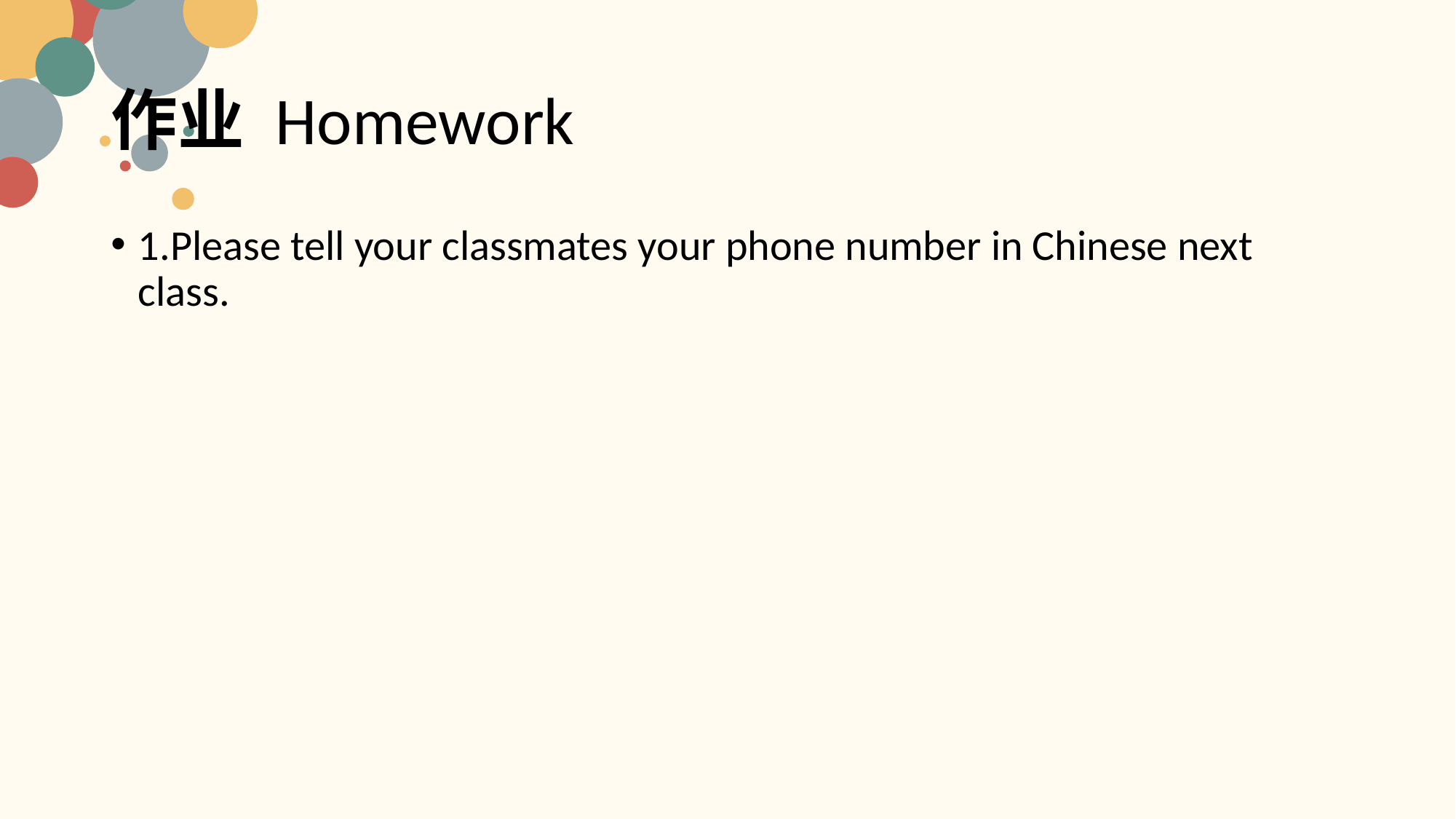

# 作业 Homework
1.Please tell your classmates your phone number in Chinese next class.